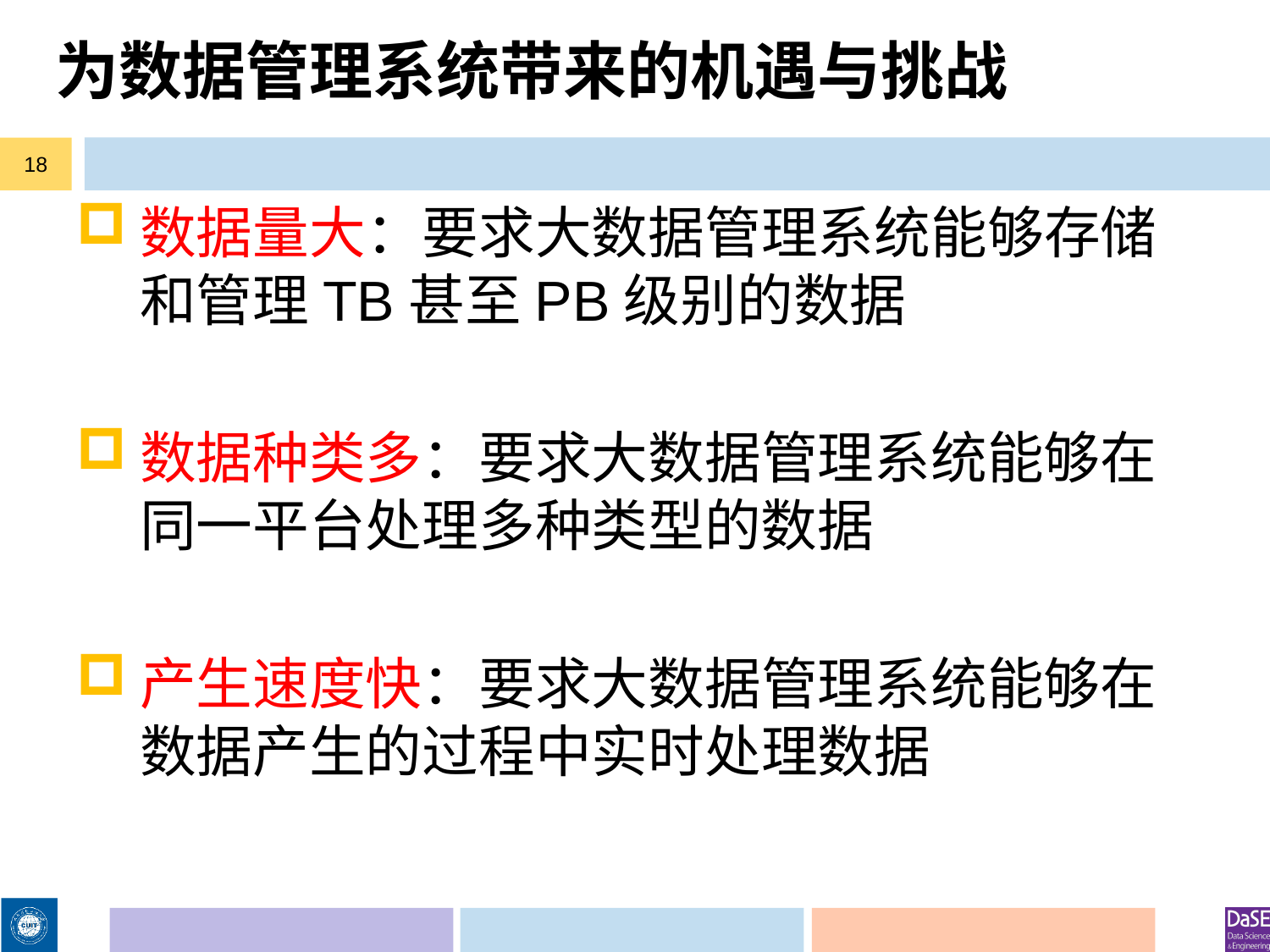

# 为数据管理系统带来的机遇与挑战
18
数据量大：要求大数据管理系统能够存储和管理TB甚至PB级别的数据

数据种类多：要求大数据管理系统能够在同一平台处理多种类型的数据

产生速度快：要求大数据管理系统能够在数据产生的过程中实时处理数据